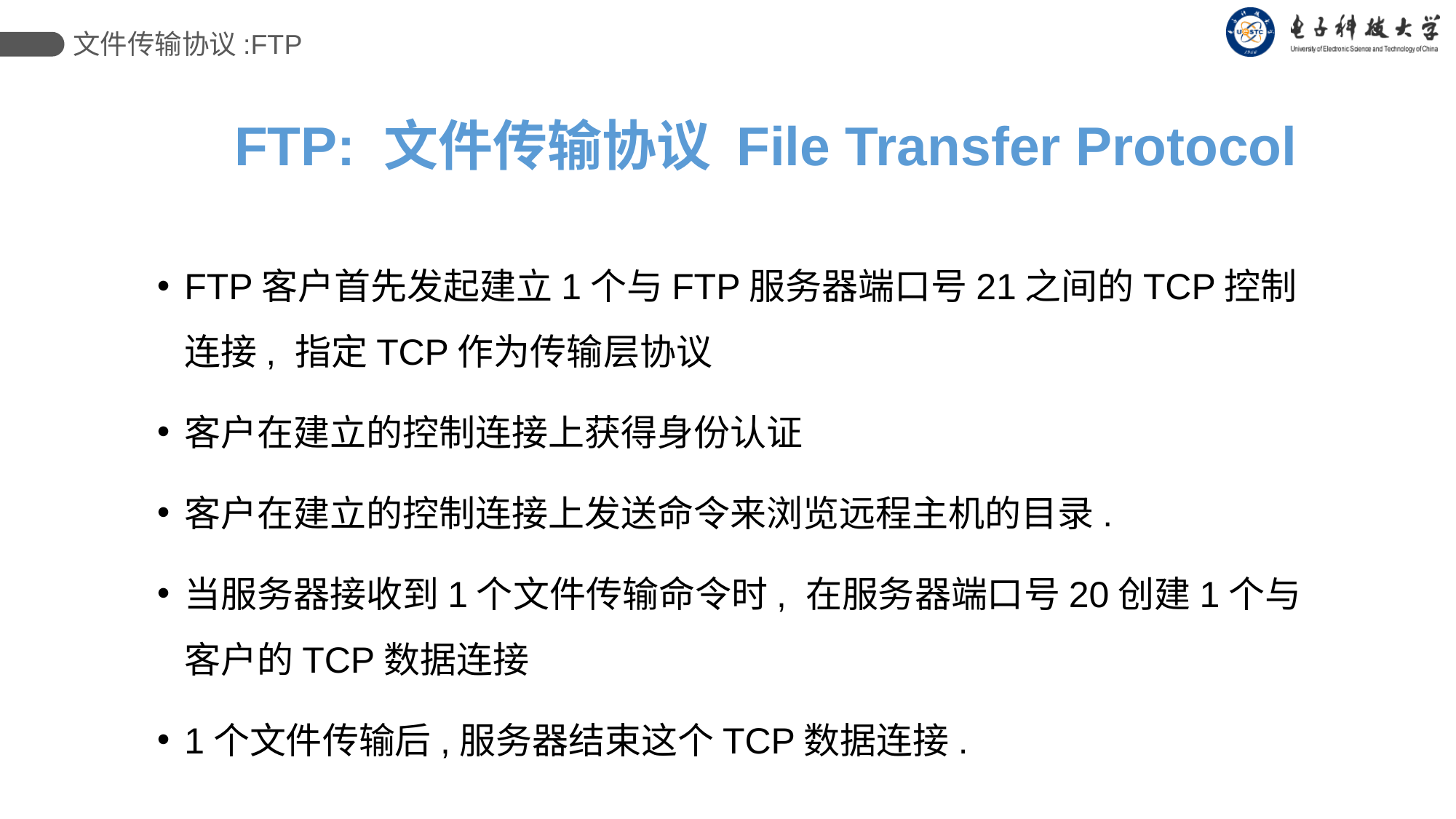

文件传输协议:FTP
 FTP: 文件传输协议 File Transfer Protocol
FTP客户首先发起建立1个与FTP服务器端口号21之间的TCP控制连接, 指定TCP作为传输层协议
客户在建立的控制连接上获得身份认证
客户在建立的控制连接上发送命令来浏览远程主机的目录.
当服务器接收到1个文件传输命令时, 在服务器端口号20创建1个与客户的TCP数据连接
1个文件传输后,服务器结束这个TCP数据连接.